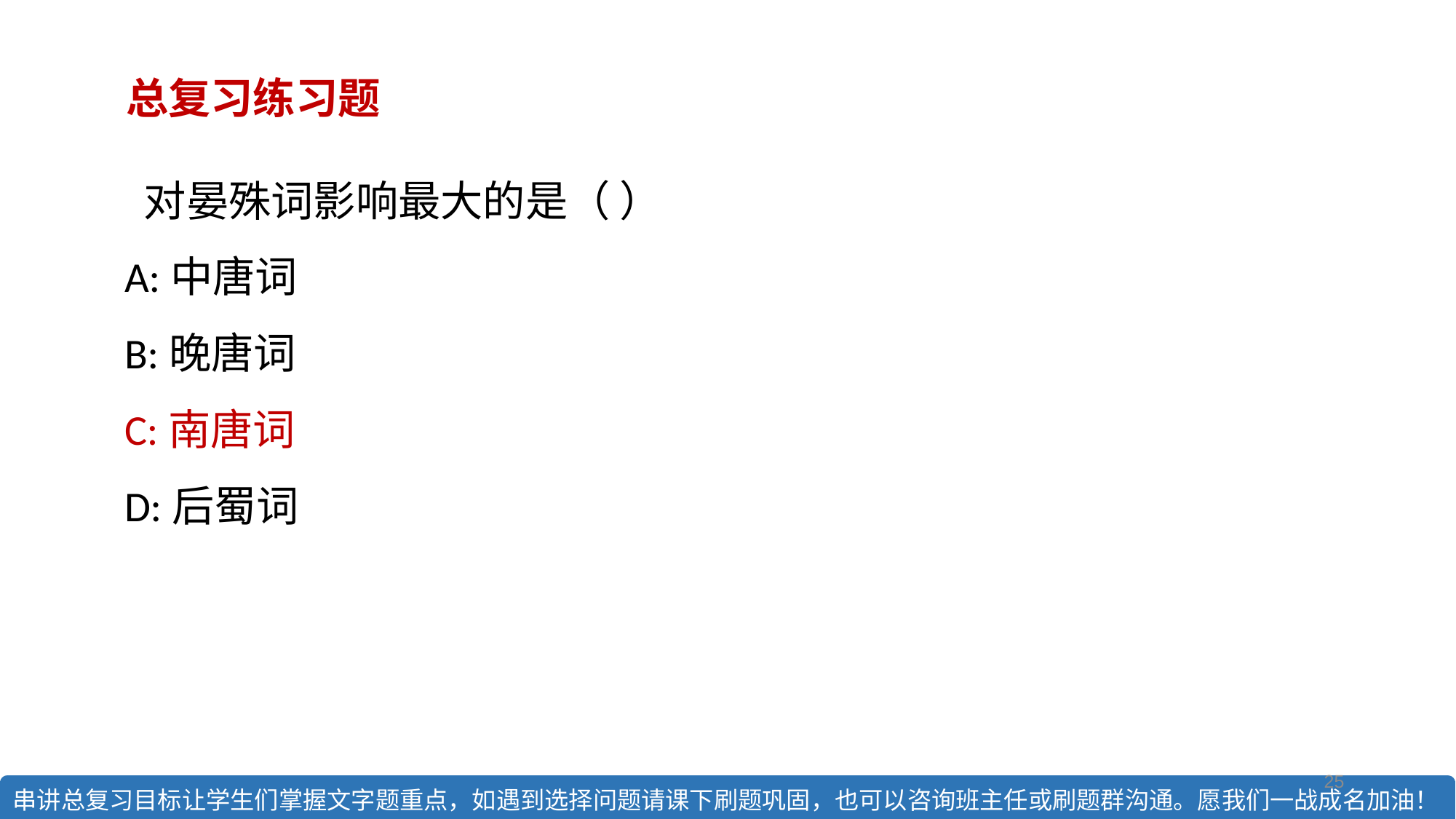

总复习练习题
 对晏殊词影响最大的是（ ）
A:中唐词
B:晚唐词
C:南唐词
D:后蜀词
25